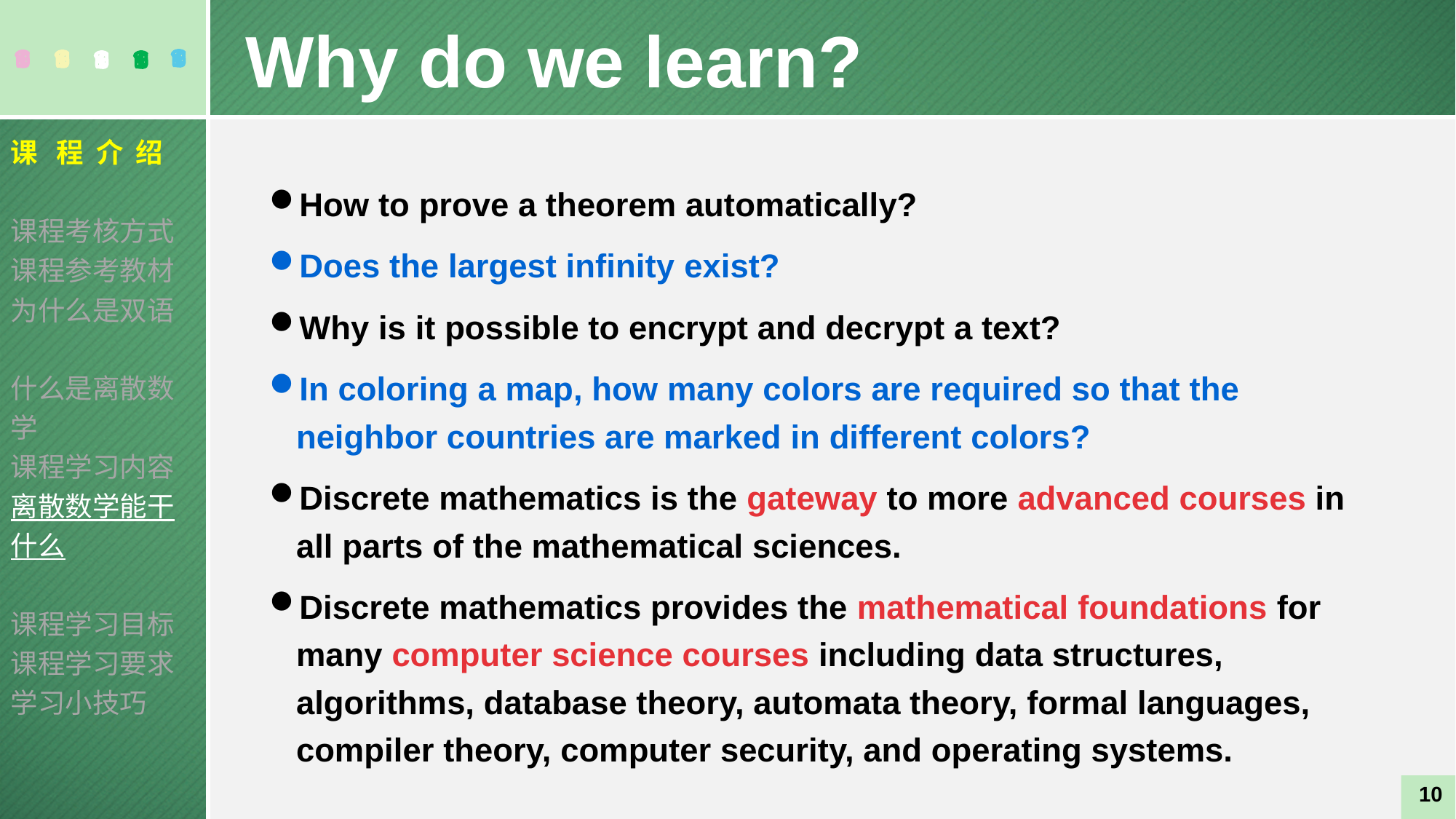

Why do we learn?

课   程  介  绍

课程考核方式
课程参考教材
为什么是双语

什么是离散数学
课程学习内容
离散数学能干什么

课程学习目标
课程学习要求
学习小技巧
How to prove a theorem automatically?
Does the largest infinity exist?
Why is it possible to encrypt and decrypt a text?
In coloring a map, how many colors are required so that the neighbor countries are marked in different colors?
Discrete mathematics is the gateway to more advanced courses in all parts of the mathematical sciences.
Discrete mathematics provides the mathematical foundations for many computer science courses including data structures, algorithms, database theory, automata theory, formal languages, compiler theory, computer security, and operating systems.
10